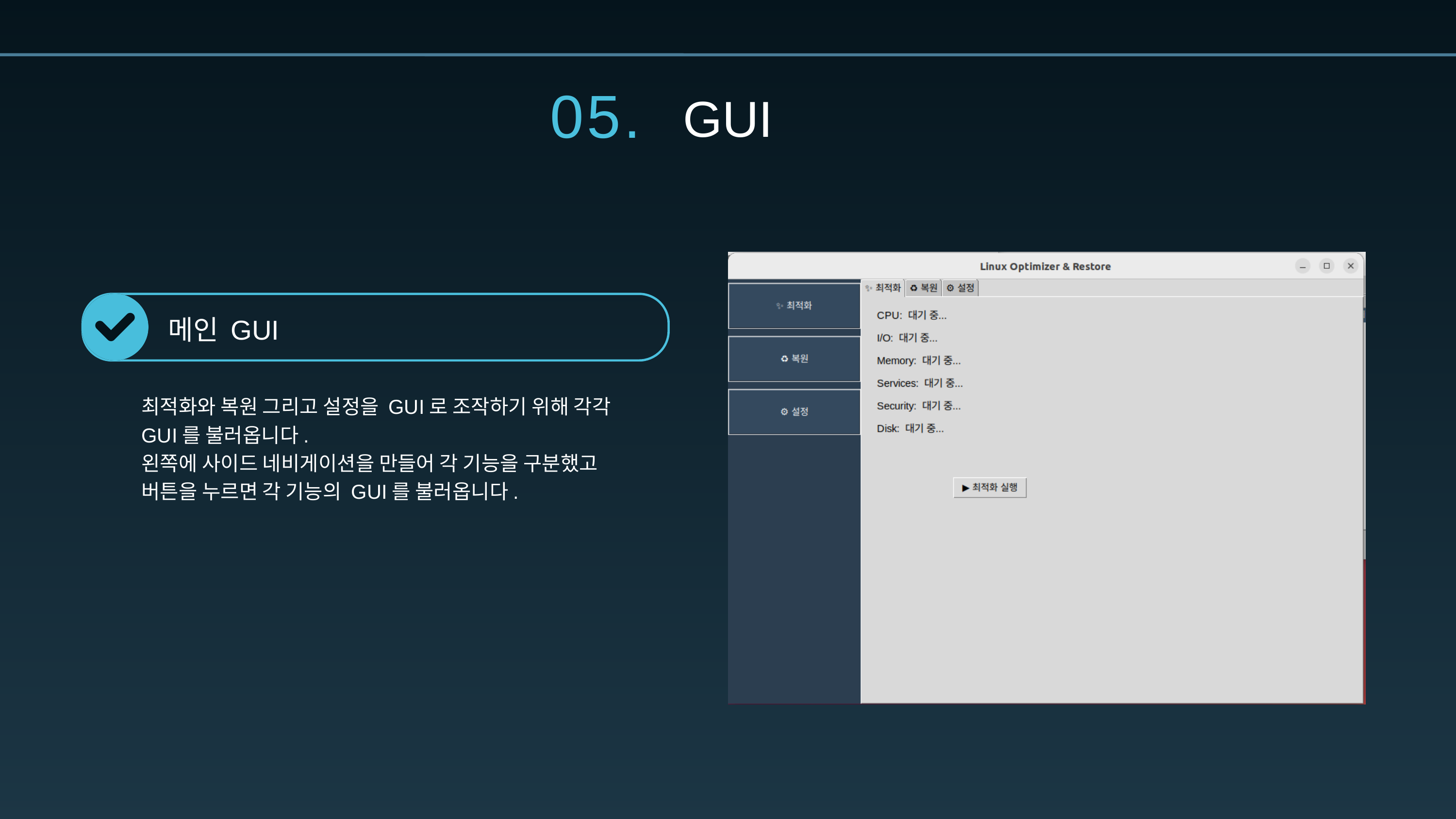

05.
GUI

메인 GUI
최적화와 복원 그리고 설정을 GUI로 조작하기 위해 각각 GUI를 불러옵니다.
왼쪽에 사이드 네비게이션을 만들어 각 기능을 구분했고
버튼을 누르면 각 기능의 GUI를 불러옵니다.